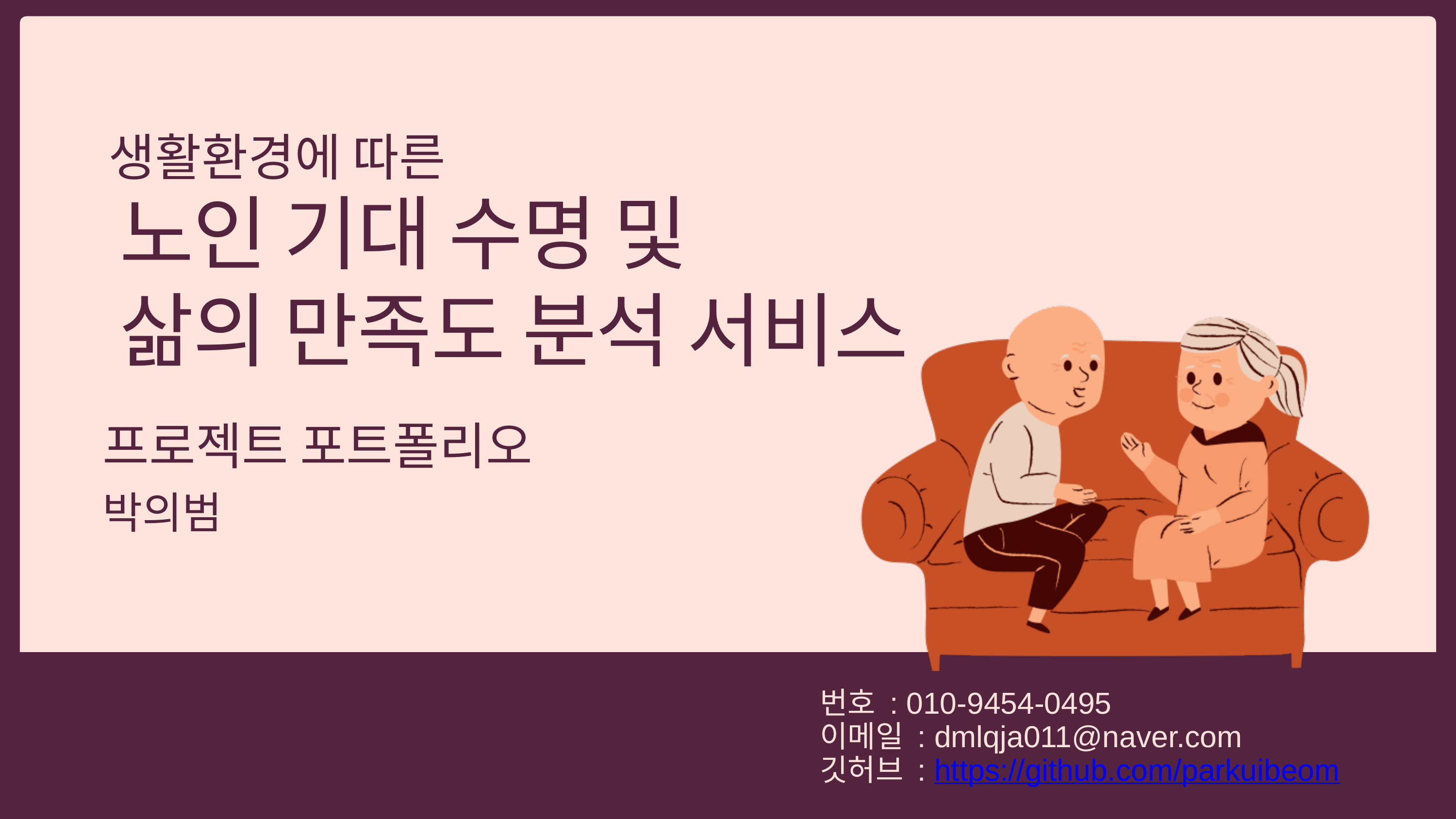

생활환경에 따른
 노인 기대 수명 및
 삶의 만족도 분석 서비스

프로젝트 포트폴리오
박의범

번호 : 010-9454-0495
이메일 : dmlqja011@naver.com
깃허브 : https://github.com/parkuibeom